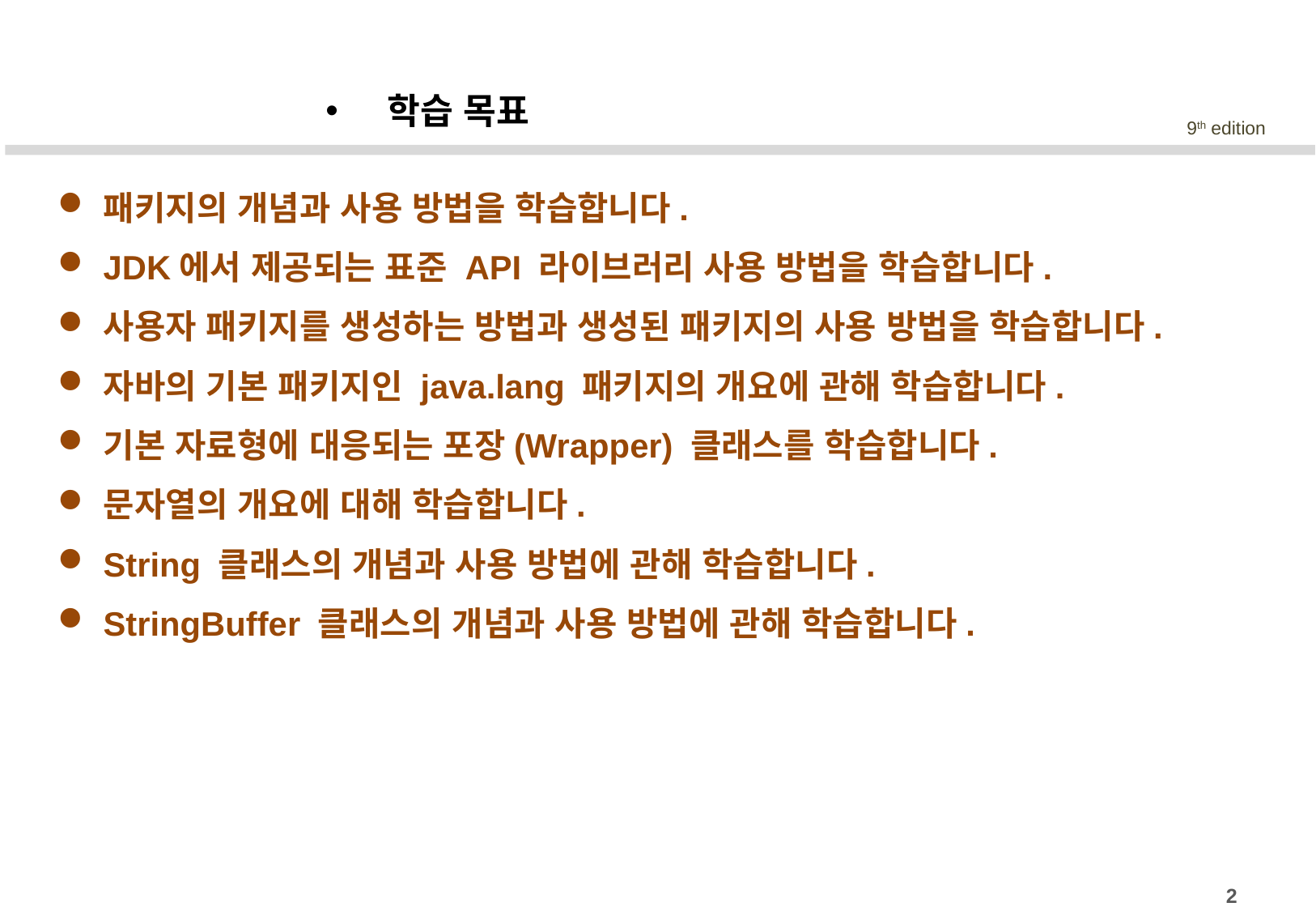

학습 목표
패키지의 개념과 사용 방법을 학습합니다.
JDK에서 제공되는 표준 API 라이브러리 사용 방법을 학습합니다.
사용자 패키지를 생성하는 방법과 생성된 패키지의 사용 방법을 학습합니다.
자바의 기본 패키지인 java.lang 패키지의 개요에 관해 학습합니다.
기본 자료형에 대응되는 포장(Wrapper) 클래스를 학습합니다.
문자열의 개요에 대해 학습합니다.
String 클래스의 개념과 사용 방법에 관해 학습합니다.
StringBuffer 클래스의 개념과 사용 방법에 관해 학습합니다.
2